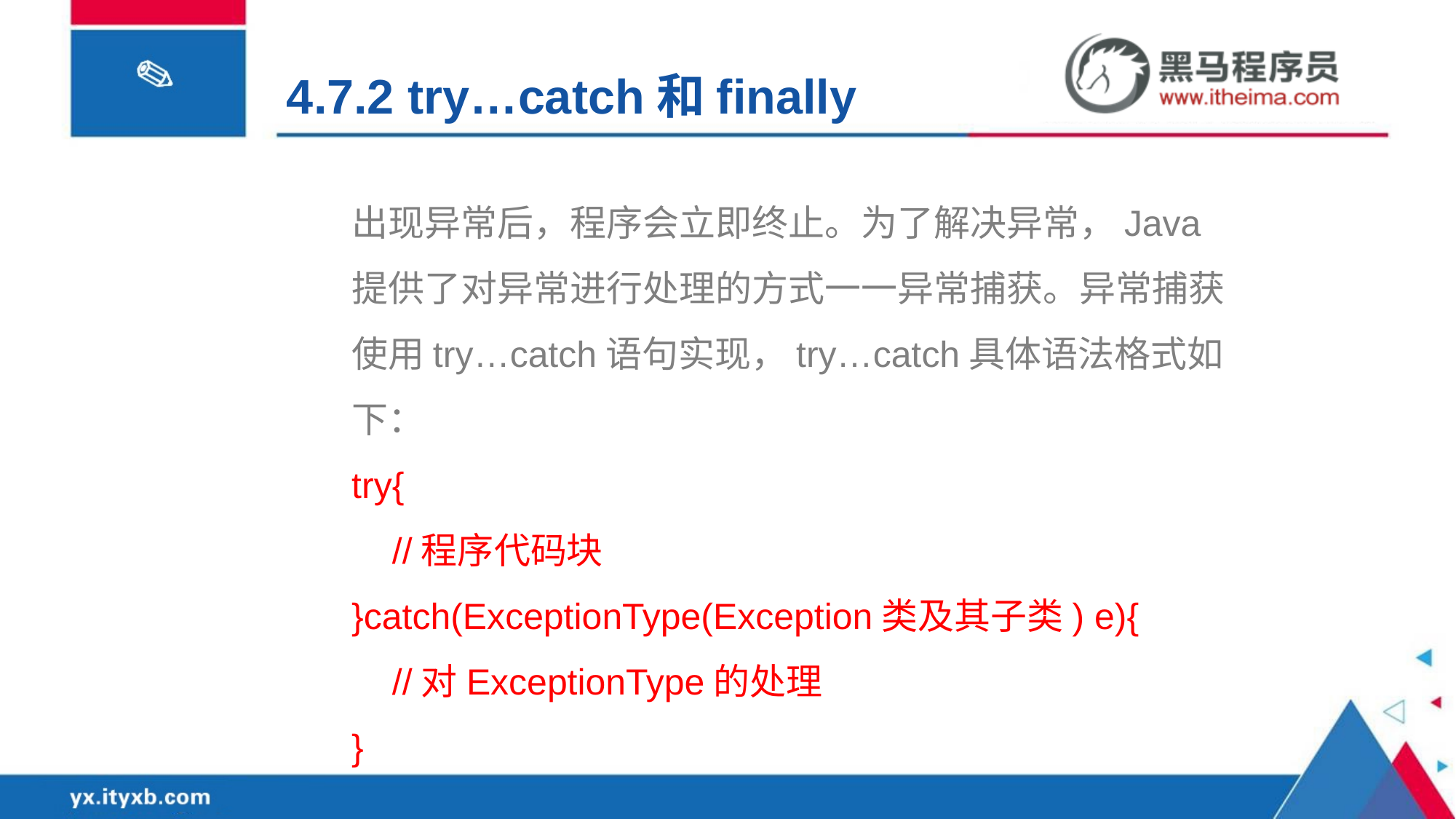

4.7.2 try…catch和finally
出现异常后，程序会立即终止。为了解决异常，Java提供了对异常进行处理的方式一一异常捕获。异常捕获使用try…catch语句实现，try…catch具体语法格式如下：
try{
    //程序代码块
}catch(ExceptionType(Exception类及其子类) e){
    //对ExceptionType的处理
}